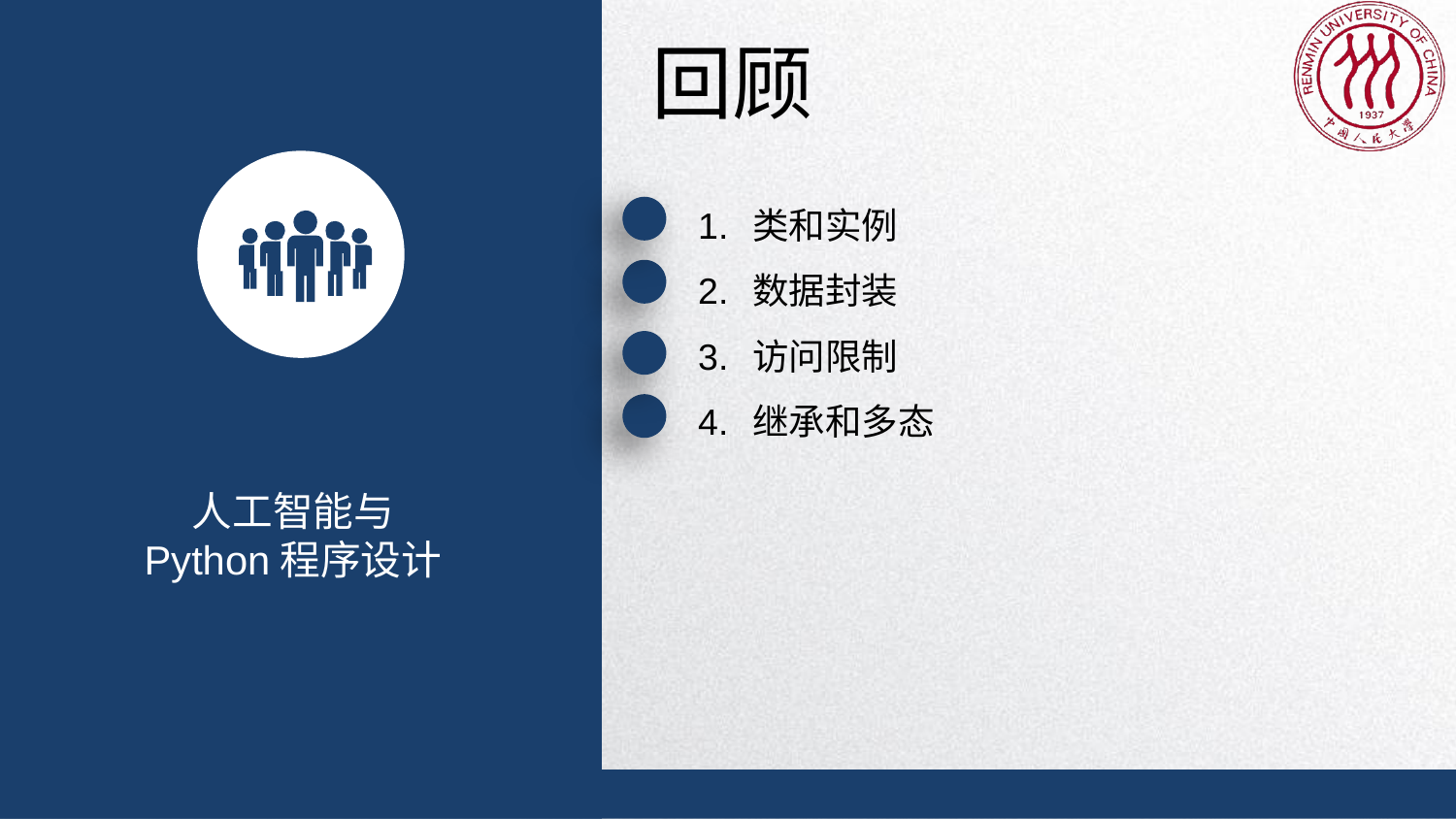

回顾

类和实例
数据封装
访问限制
继承和多态

人工智能与
Python程序设计